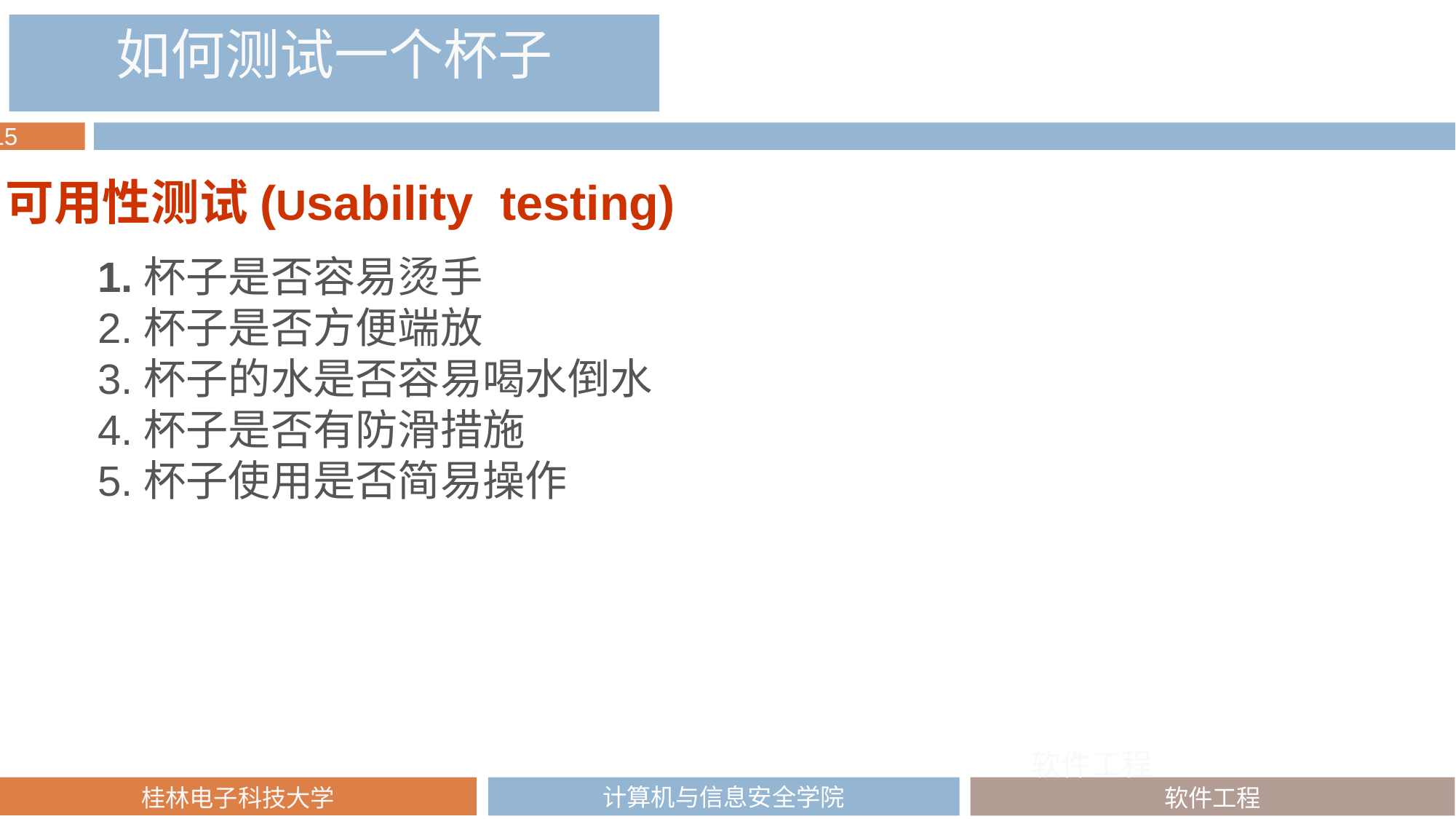

如何测试一个杯子
可用性测试(Usability  testing)
1.杯子是否容易烫手
2.杯子是否方便端放
3.杯子的水是否容易喝水倒水
4.杯子是否有防滑措施
5.杯子使用是否简易操作

软件工程